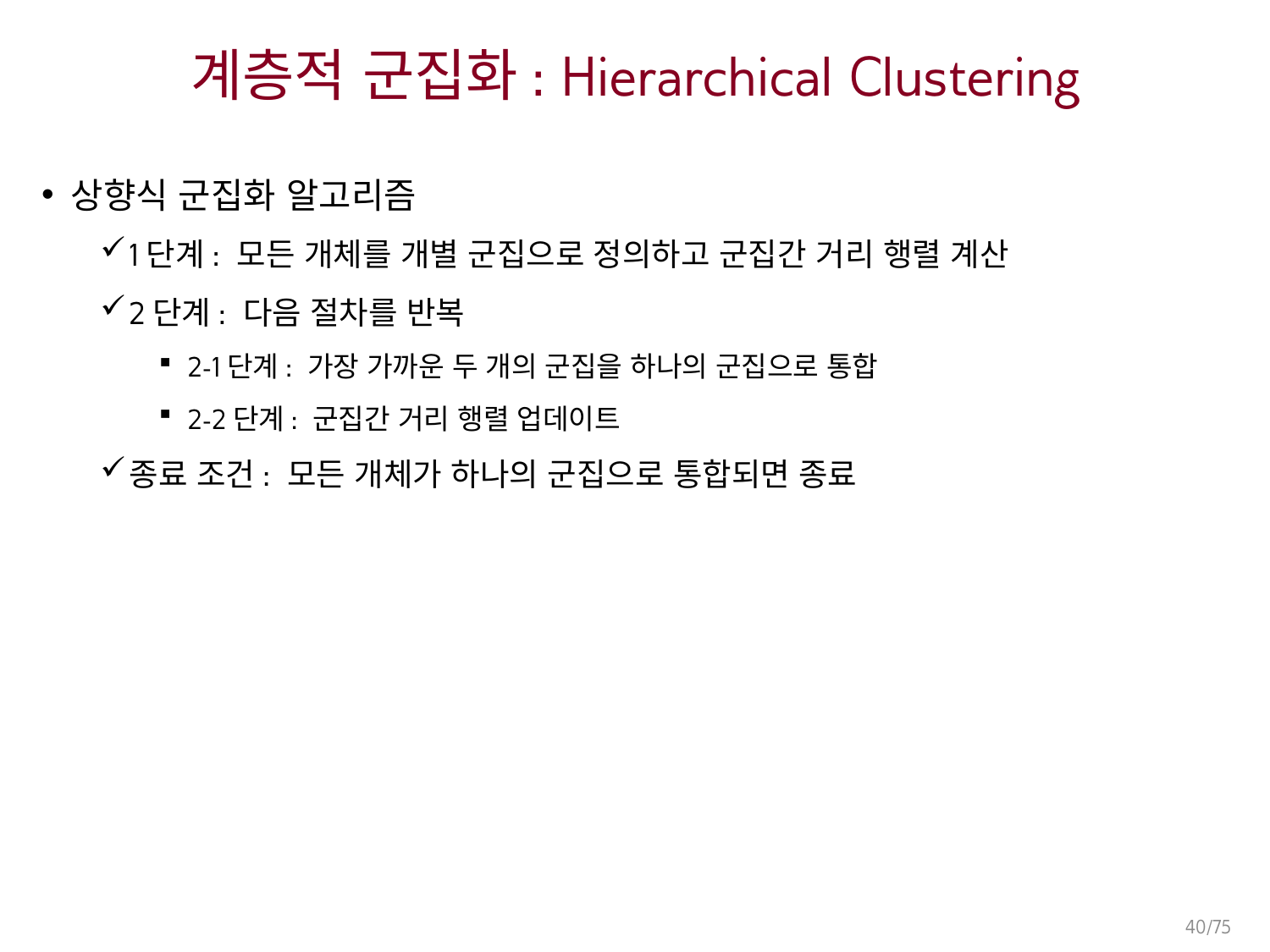

# 계층적 군집화: Hierarchical Clustering
상향식 군집화 알고리즘
1단계: 모든 개체를 개별 군집으로 정의하고 군집간 거리 행렬 계산
2단계: 다음 절차를 반복
2-1단계: 가장 가까운 두 개의 군집을 하나의 군집으로 통합
2-2단계: 군집간 거리 행렬 업데이트
종료 조건: 모든 개체가 하나의 군집으로 통합되면 종료

40/75